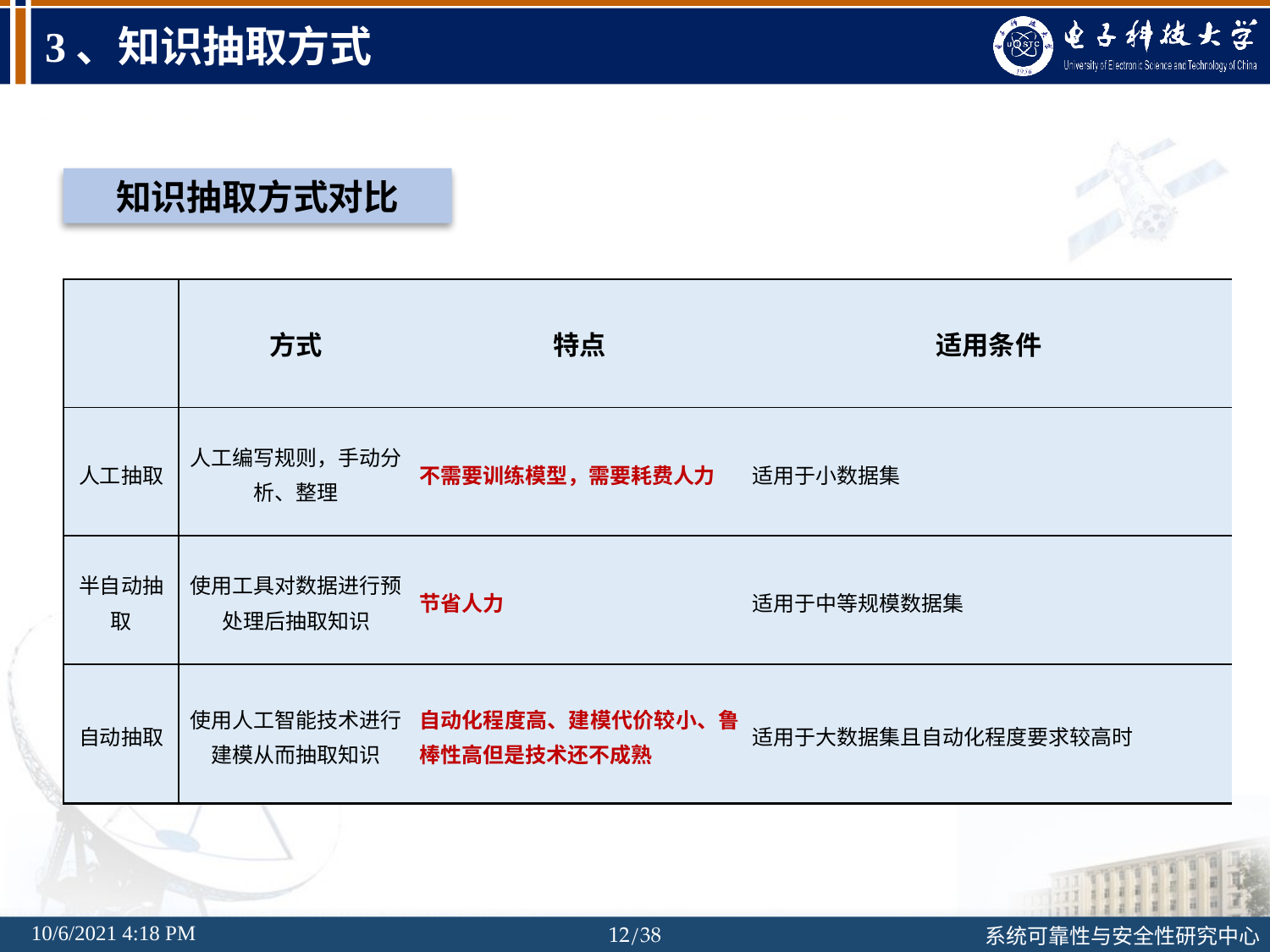

# 3、知识抽取方式
知识抽取方式对比
|  | 方式 | 特点 | 适用条件 |
| --- | --- | --- | --- |
| 人工抽取 | 人工编写规则，手动分析、整理 | 不需要训练模型，需要耗费人力 | 适用于小数据集 |
| 半自动抽取 | 使用工具对数据进行预处理后抽取知识 | 节省人力 | 适用于中等规模数据集 |
| 自动抽取 | 使用人工智能技术进行建模从而抽取知识 | 自动化程度高、建模代价较小、鲁棒性高但是技术还不成熟 | 适用于大数据集且自动化程度要求较高时 |